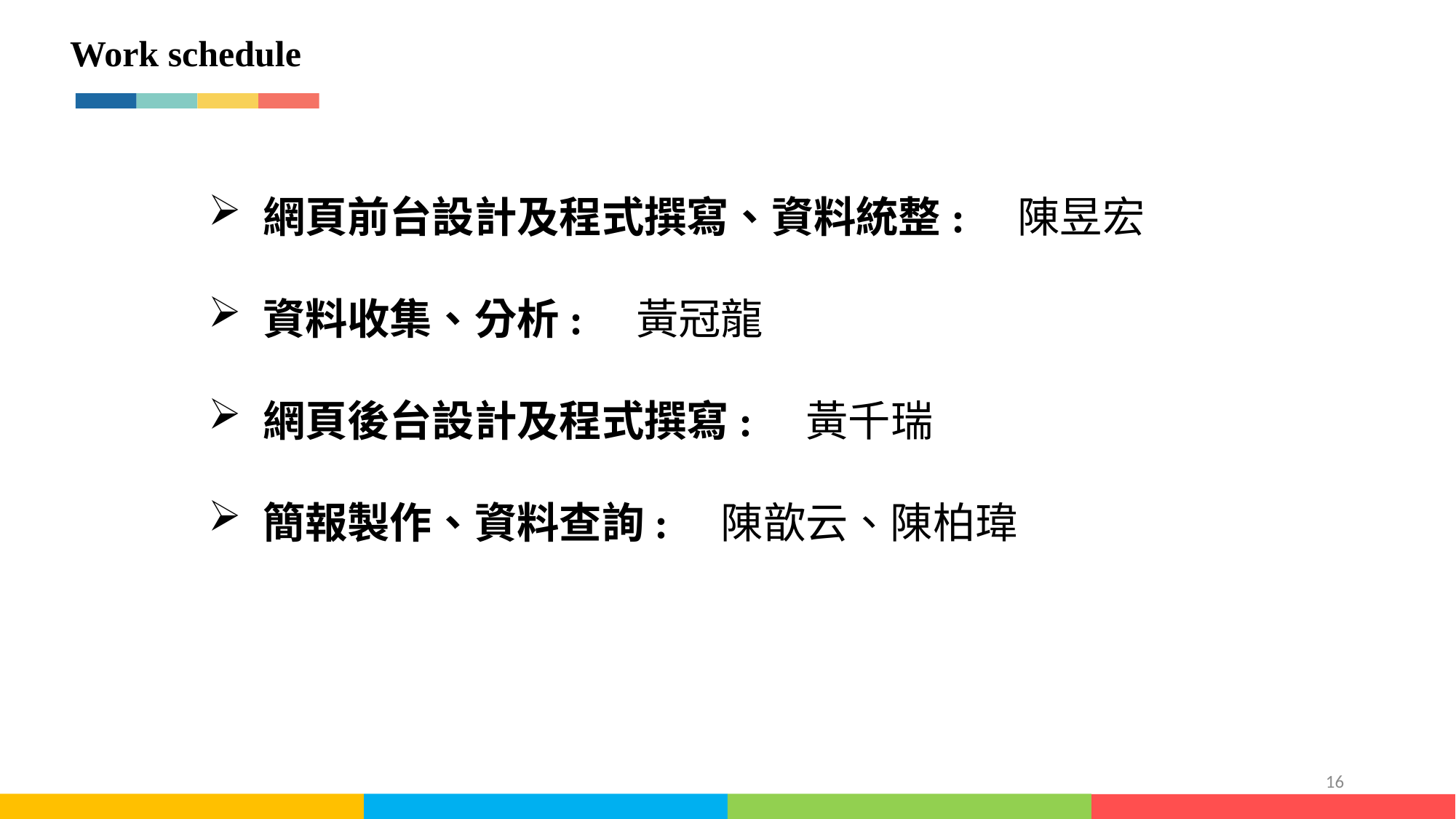

Work schedule

網頁前台設計及程式撰寫、資料統整:　陳昱宏

資料收集、分析:　黃冠龍

網頁後台設計及程式撰寫:　黃千瑞

簡報製作、資料查詢:　陳歆云、陳柏瑋
16